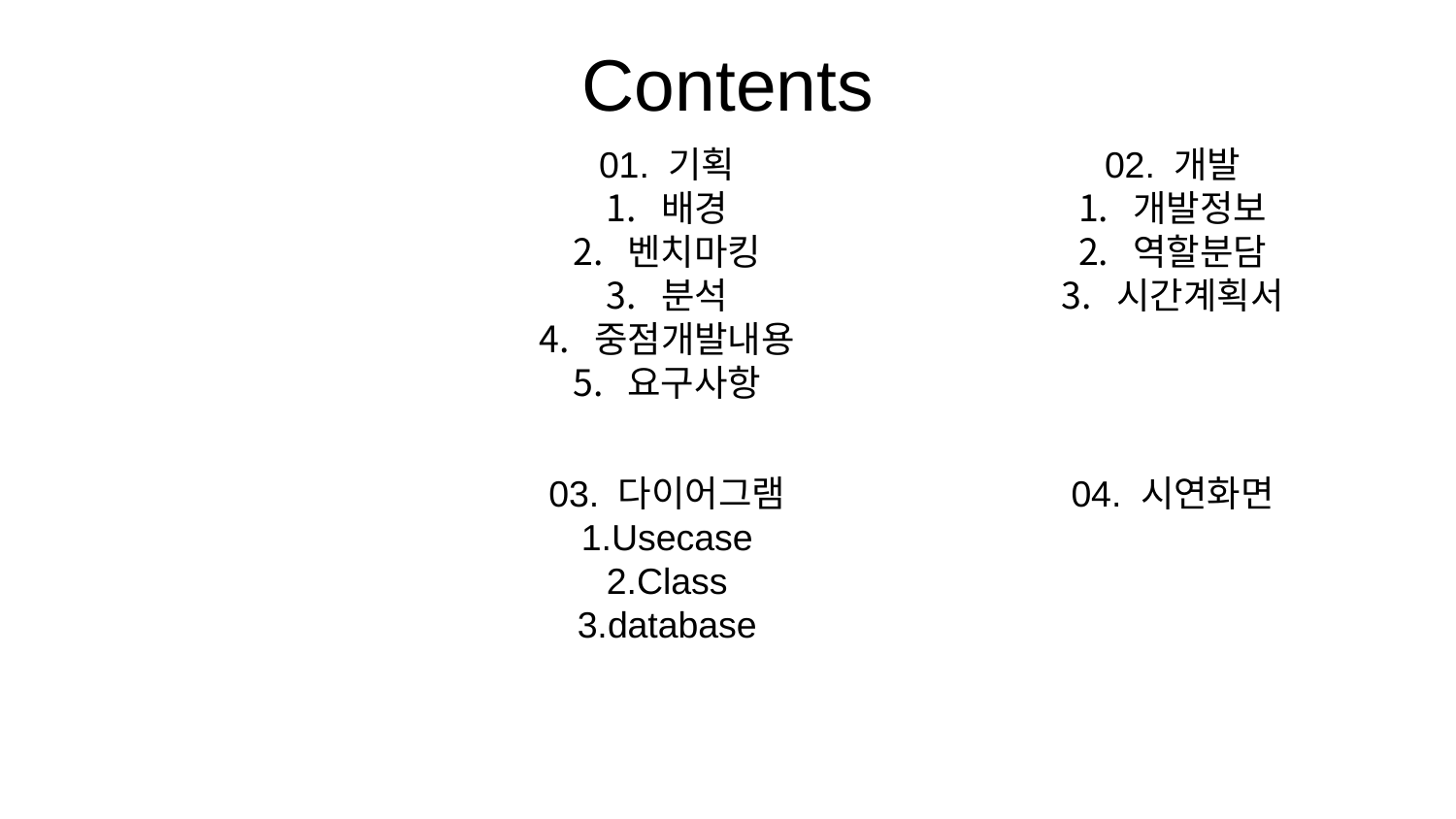

Contents
01. 기획
배경
벤치마킹
분석
중점개발내용
요구사항

02. 개발
개발정보
역할분담
시간계획서

03. 다이어그램
1.Usecase
2.Class
3.database

04. 시연화면